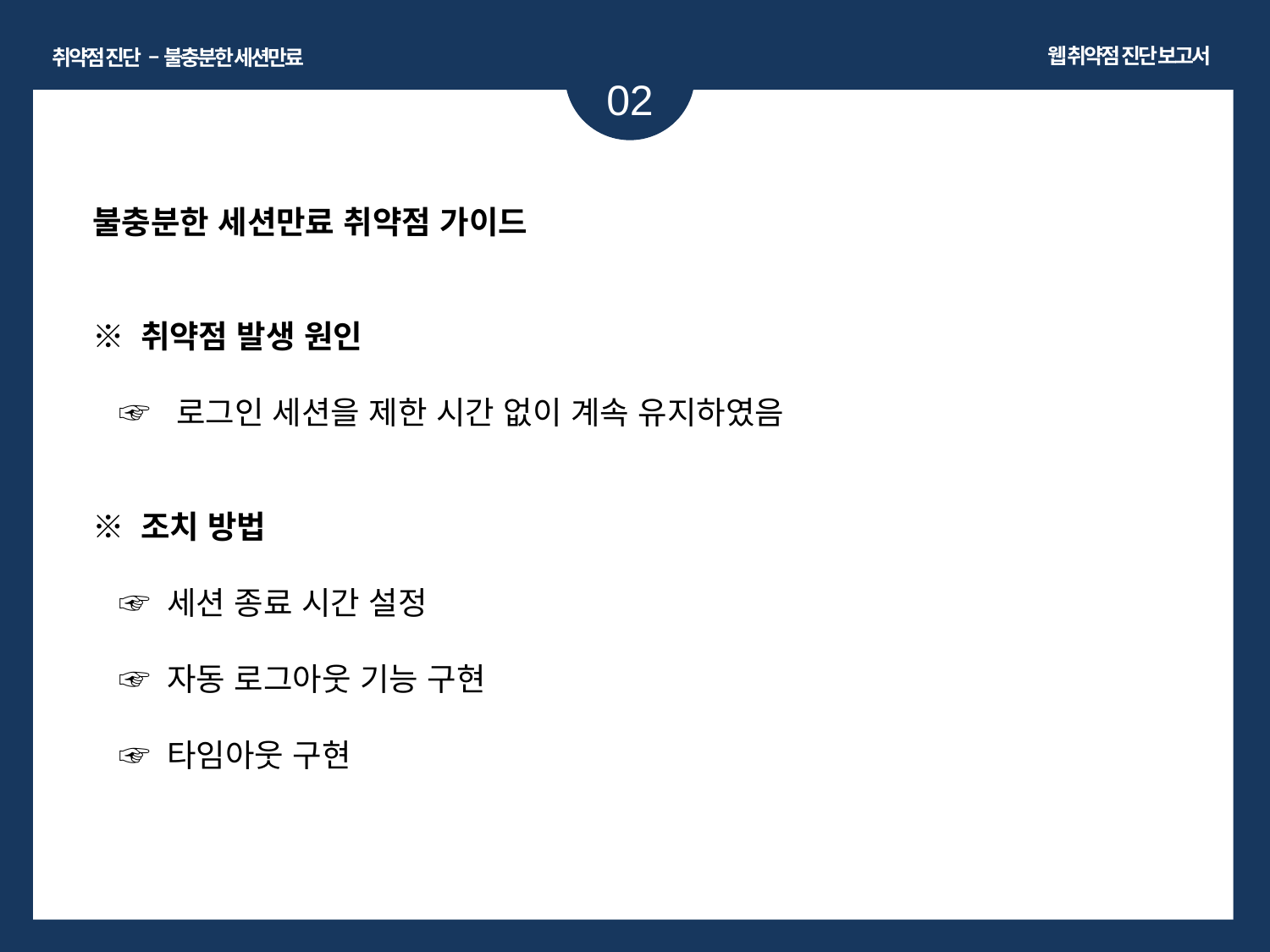

웹 취약점 진단 보고서
취약점 진단  –  불충분한 세션만료
02

불충분한 세션만료 취약점 가이드

※ 취약점 발생 원인

   ☞  로그인 세션을 제한 시간 없이 계속 유지하였음

※ 조치 방법

   ☞ 세션 종료 시간 설정

   ☞ 자동 로그아웃 기능 구현

   ☞ 타임아웃 구현